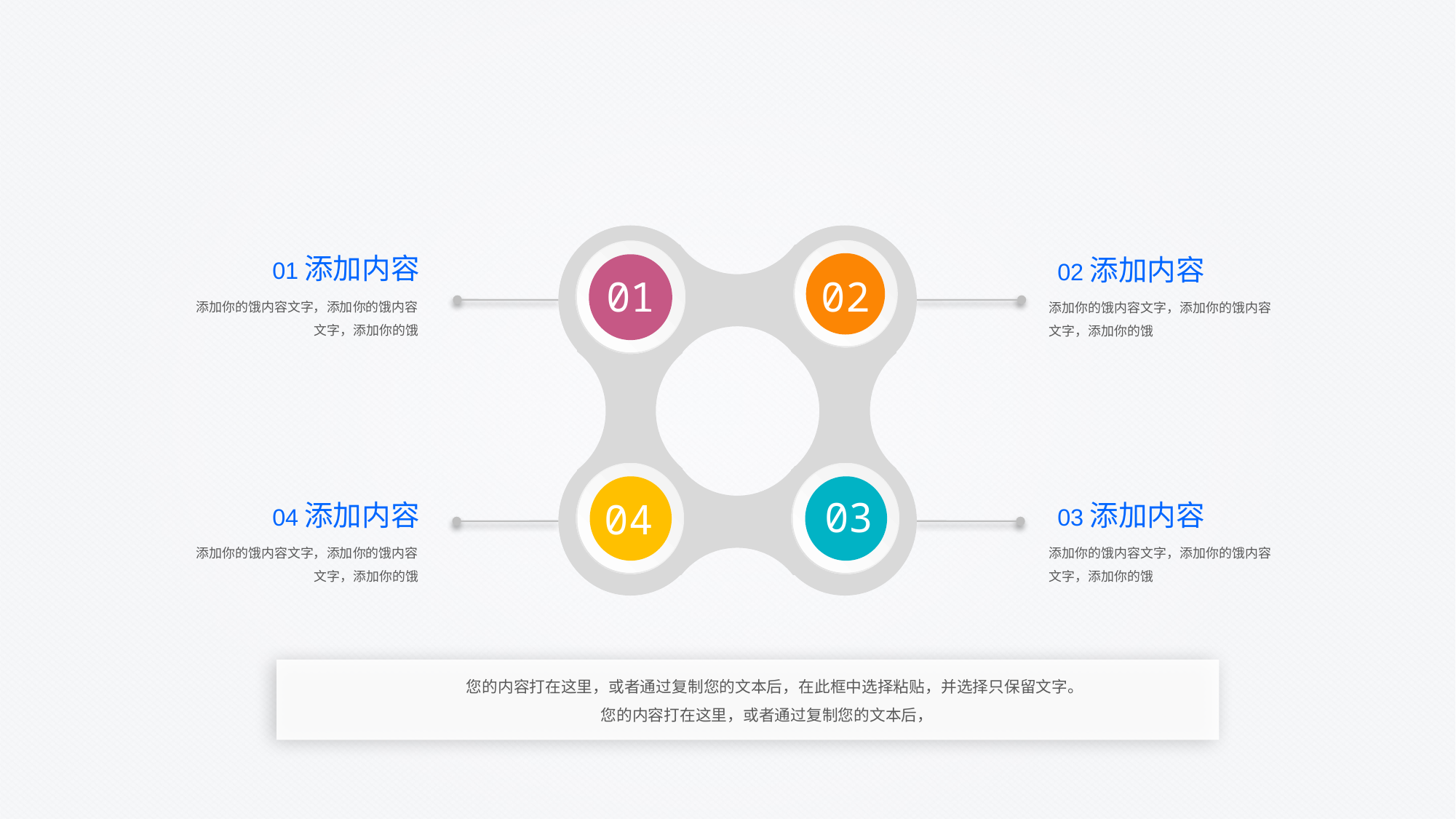

01添加内容
添加你的饿内容文字，添加你的饿内容文字，添加你的饿
04添加内容
添加你的饿内容文字，添加你的饿内容文字，添加你的饿
02添加内容
添加你的饿内容文字，添加你的饿内容文字，添加你的饿
03添加内容
添加你的饿内容文字，添加你的饿内容文字，添加你的饿

02

01

04

03

您的内容打在这里，或者通过复制您的文本后，在此框中选择粘贴，并选择只保留文字。您的内容打在这里，或者通过复制您的文本后，